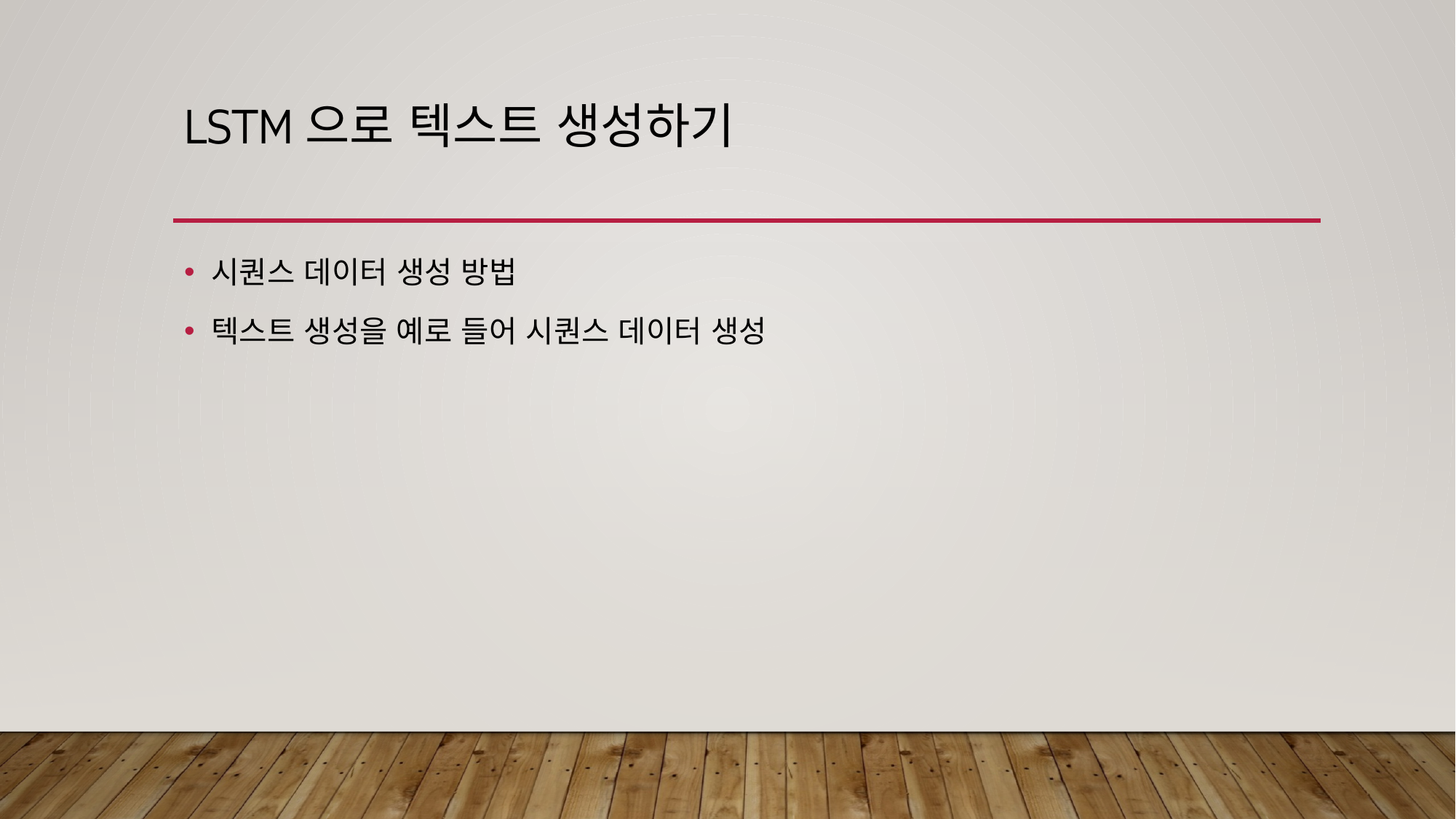

# LSTM으로 텍스트 생성하기
시퀀스 데이터 생성 방법
텍스트 생성을 예로 들어 시퀀스 데이터 생성